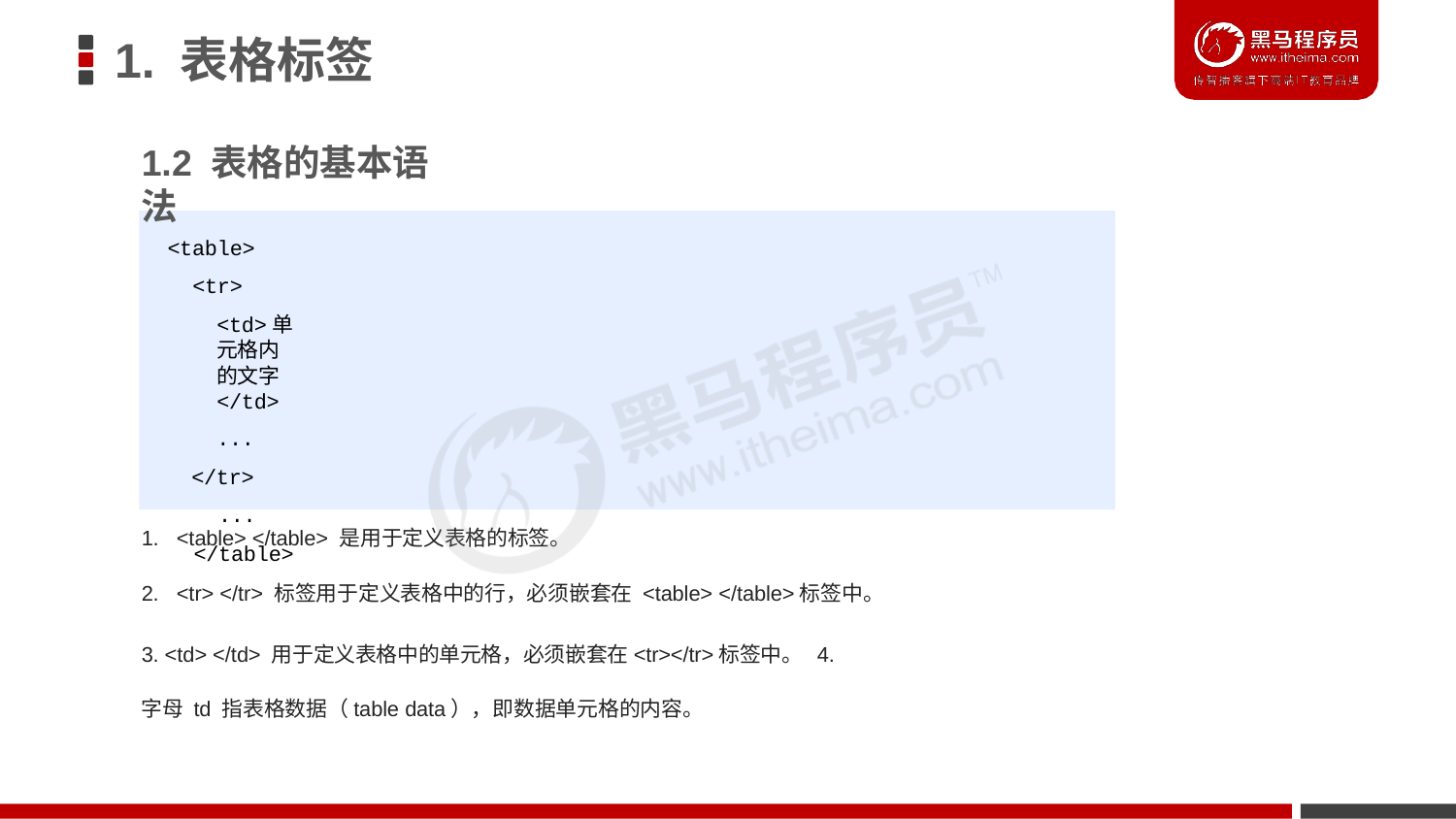

# 1. 表格标签
1.2 表格的基本语法

<table>
<tr>
<td>单元格内的文字</td>
...
</tr>
...
</table>
1.   <table> </table> 是用于定义表格的标签。

2.   <tr> </tr> 标签用于定义表格中的行，必须嵌套在 <table> </table>标签中。
3. <td> </td> 用于定义表格中的单元格，必须嵌套在<tr></tr>标签中。  4.   字母 td 指表格数据（table data），即数据单元格的内容。